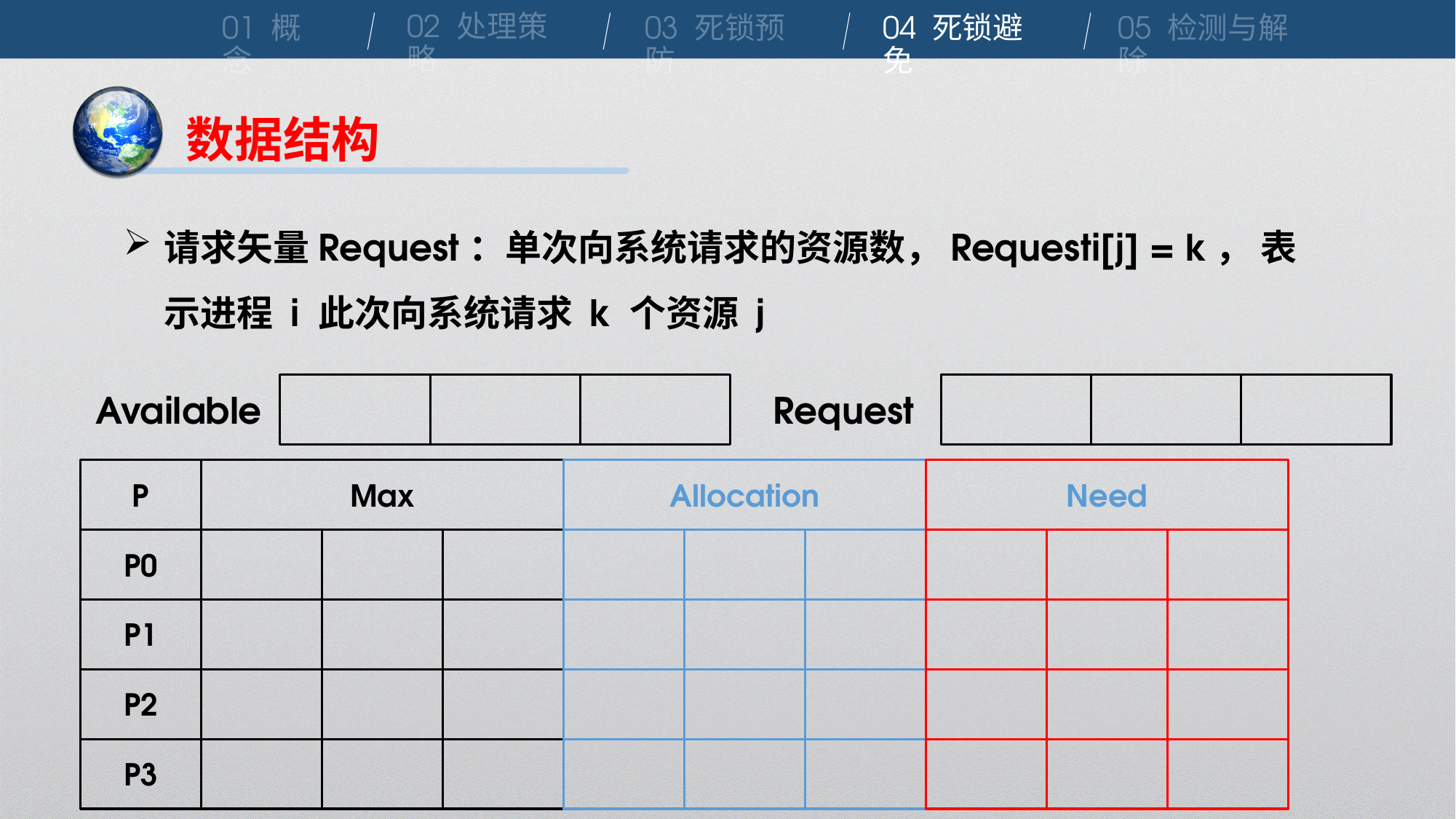

02 处理策略
01 概念
04 死锁避免
03 死锁预防
05 检测与解除
数据结构
请求矢量Request：单次向系统请求的资源数，Requesti[j] = k， 表示进程 i 此次向系统请求 k 个资源 j

Available
Request
Need

P
P0
P1
P2
P3
Max

Allocation